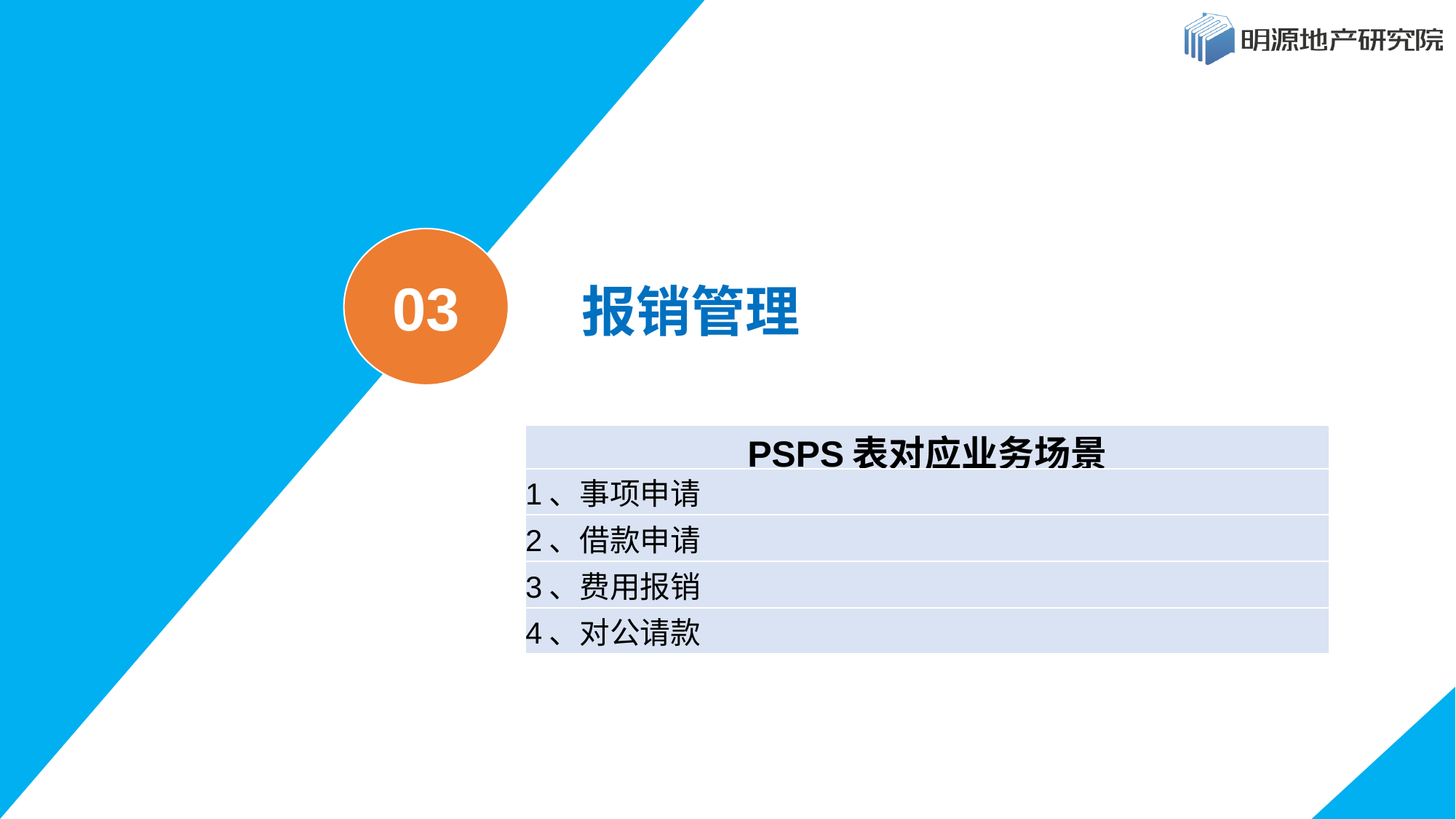

报销管理
03
| PSPS表对应业务场景 |
| --- |
| 1、事项申请 |
| 2、借款申请 |
| 3、费用报销 |
| 4、对公请款 |